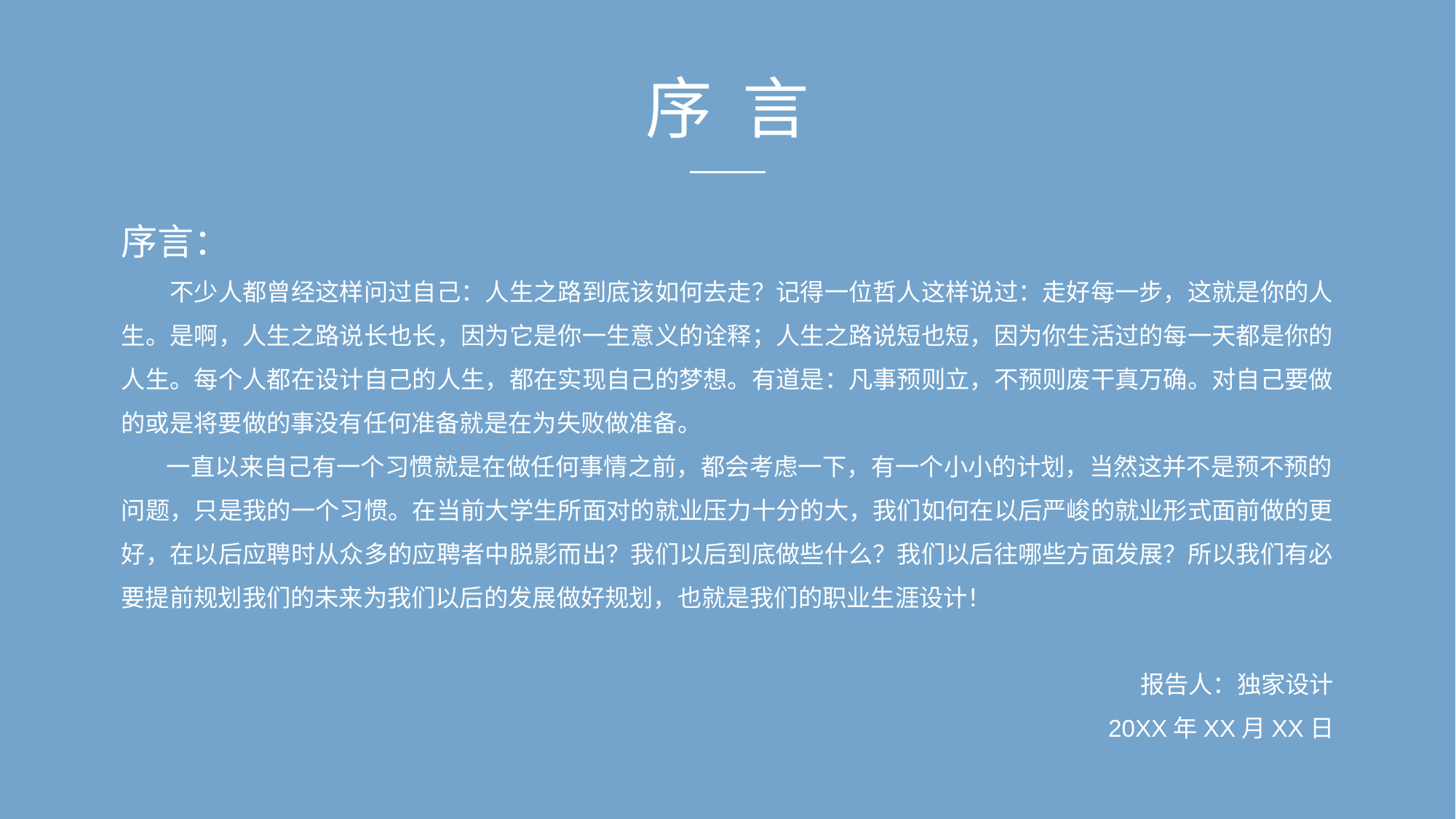

序  言
序言：
　　不少人都曾经这样问过自己：人生之路到底该如何去走？记得一位哲人这样说过：走好每一步，这就是你的人生。是啊，人生之路说长也长，因为它是你一生意义的诠释；人生之路说短也短，因为你生活过的每一天都是你的人生。每个人都在设计自己的人生，都在实现自己的梦想。有道是：凡事预则立，不预则废干真万确。对自己要做的或是将要做的事没有任何准备就是在为失败做准备。
       一直以来自己有一个习惯就是在做任何事情之前，都会考虑一下，有一个小小的计划，当然这并不是预不预的问题，只是我的一个习惯。在当前大学生所面对的就业压力十分的大，我们如何在以后严峻的就业形式面前做的更好，在以后应聘时从众多的应聘者中脱影而出？我们以后到底做些什么？我们以后往哪些方面发展？所以我们有必要提前规划我们的未来为我们以后的发展做好规划，也就是我们的职业生涯设计！

报告人：独家设计
20XX年XX月XX日